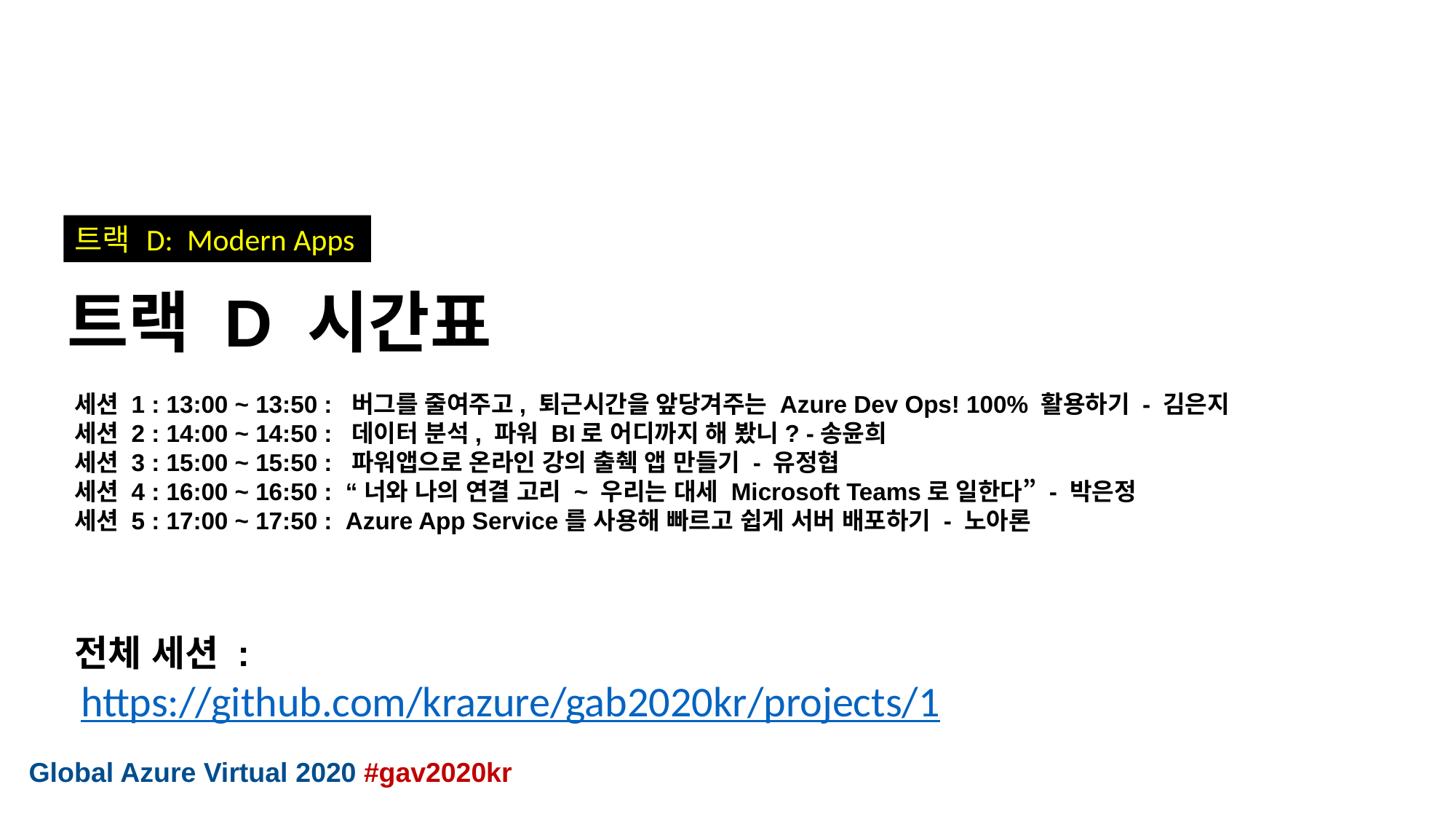

트랙 D:  Modern Apps
트랙 D 시간표
세션 1 : 13:00 ~ 13:50 :  버그를 줄여주고, 퇴근시간을 앞당겨주는 Azure Dev Ops! 100% 활용하기 - 김은지
세션 2 : 14:00 ~ 14:50 :  데이터 분석, 파워 BI로 어디까지 해 봤니? -송윤희
세션 3 : 15:00 ~ 15:50 :  파워앱으로 온라인 강의 출췍 앱 만들기 - 유정협
세션 4 : 16:00 ~ 16:50 :  “너와 나의 연결 고리 ~ 우리는 대세 Microsoft Teams로 일한다” - 박은정
세션 5 : 17:00 ~ 17:50 :  Azure App Service를 사용해 빠르고 쉽게 서버 배포하기 - 노아론
전체 세션 :
https://github.com/krazure/gab2020kr/projects/1
Global Azure Virtual 2020 #gav2020kr